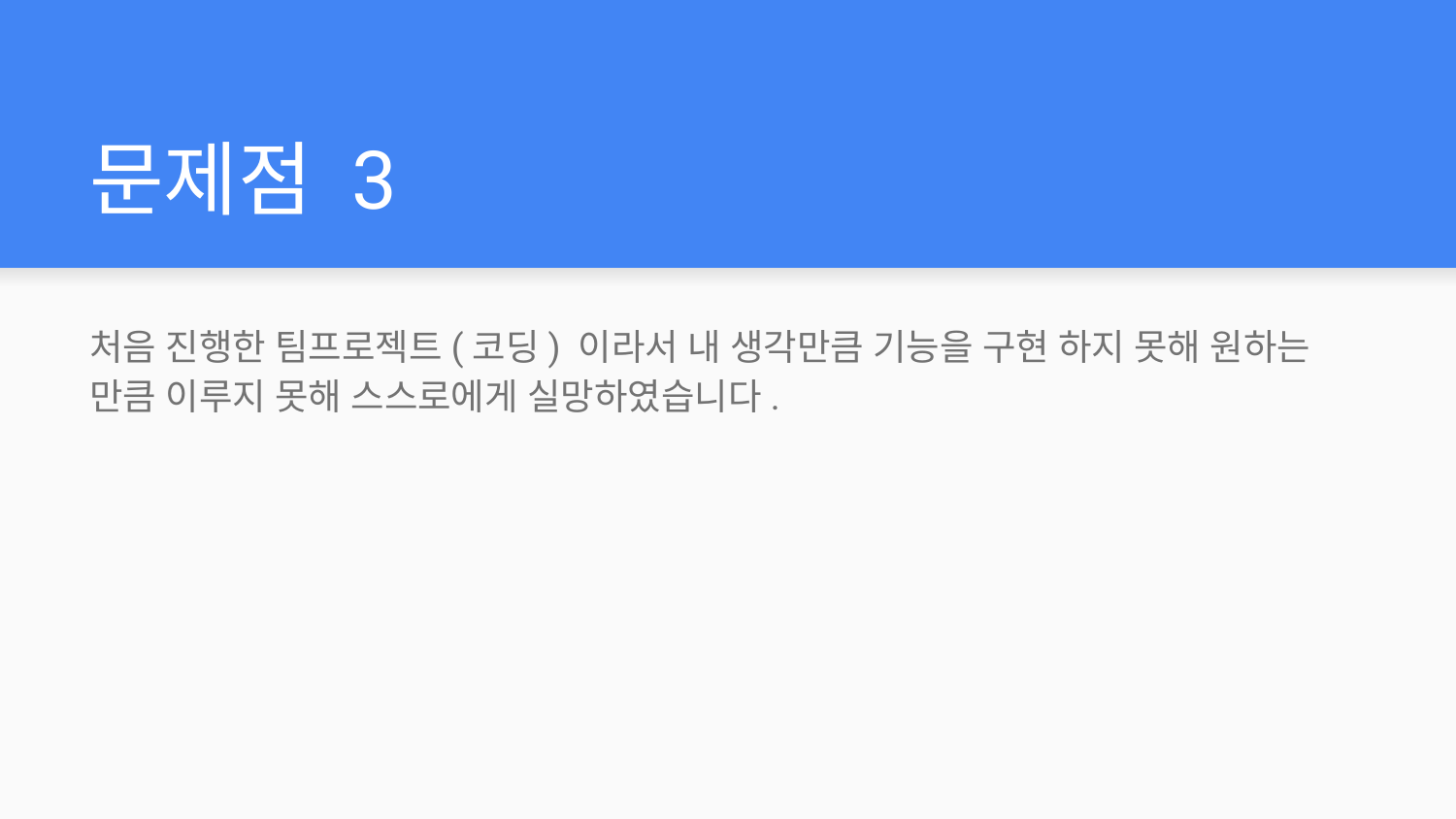

# 문제점 3
처음 진행한 팀프로젝트(코딩) 이라서 내 생각만큼 기능을 구현 하지 못해 원하는 만큼 이루지 못해 스스로에게 실망하였습니다.